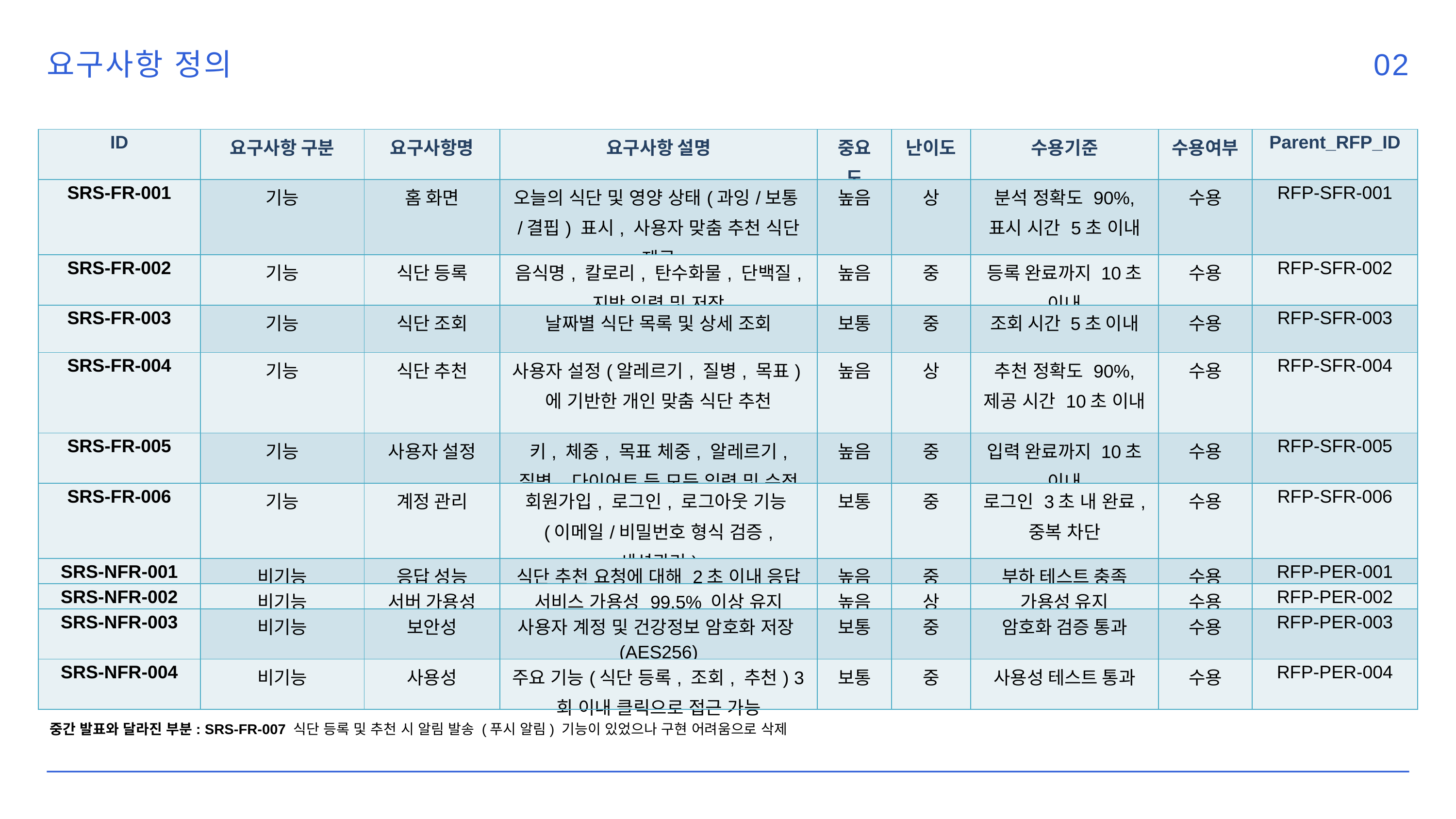

요구사항 정의
02
| ID | 요구사항 구분 | 요구사항명 | 요구사항 설명 | 중요도 | 난이도 | 수용기준 | 수용여부 | Parent\_RFP\_ID |
| --- | --- | --- | --- | --- | --- | --- | --- | --- |
| SRS-FR-001 | 기능 | 홈 화면 | 오늘의 식단 및 영양 상태(과잉/보통/결핍) 표시, 사용자 맞춤 추천 식단 제공 | 높음 | 상 | 분석 정확도 90%, 표시 시간 5초 이내 | 수용 | RFP-SFR-001 |
| SRS-FR-002 | 기능 | 식단 등록 | 음식명, 칼로리, 탄수화물, 단백질, 지방 입력 및 저장 | 높음 | 중 | 등록 완료까지 10초 이내 | 수용 | RFP-SFR-002 |
| SRS-FR-003 | 기능 | 식단 조회 | 날짜별 식단 목록 및 상세 조회 | 보통 | 중 | 조회 시간 5초 이내 | 수용 | RFP-SFR-003 |
| SRS-FR-004 | 기능 | 식단 추천 | 사용자 설정(알레르기, 질병, 목표)에 기반한 개인 맞춤 식단 추천 | 높음 | 상 | 추천 정확도 90%, 제공 시간 10초 이내 | 수용 | RFP-SFR-004 |
| SRS-FR-005 | 기능 | 사용자 설정 | 키, 체중, 목표 체중, 알레르기, 질병, 다이어트 등 모든 입력 및 수정 | 높음 | 중 | 입력 완료까지 10초 이내 | 수용 | RFP-SFR-005 |
| SRS-FR-006 | 기능 | 계정 관리 | 회원가입, 로그인, 로그아웃 기능(이메일/비밀번호 형식 검증, 세션관리) | 보통 | 중 | 로그인 3초 내 완료, 중복 차단 | 수용 | RFP-SFR-006 |
| SRS-NFR-001 | 비기능 | 응답 성능 | 식단 추천 요청에 대해 2초 이내 응답 | 높음 | 중 | 부하 테스트 충족 | 수용 | RFP-PER-001 |
| SRS-NFR-002 | 비기능 | 서버 가용성 | 서비스 가용성 99.5% 이상 유지 | 높음 | 상 | 가용성 유지 | 수용 | RFP-PER-002 |
| SRS-NFR-003 | 비기능 | 보안성 | 사용자 계정 및 건강정보 암호화 저장(AES256) | 보통 | 중 | 암호화 검증 통과 | 수용 | RFP-PER-003 |
| SRS-NFR-004 | 비기능 | 사용성 | 주요 기능(식단 등록, 조회, 추천) 3회 이내 클릭으로 접근 가능 | 보통 | 중 | 사용성 테스트 통과 | 수용 | RFP-PER-004 |
중간 발표와 달라진 부분: SRS-FR-007 식단 등록 및 추천 시 알림 발송 (푸시 알림) 기능이 있었으나 구현 어려움으로 삭제